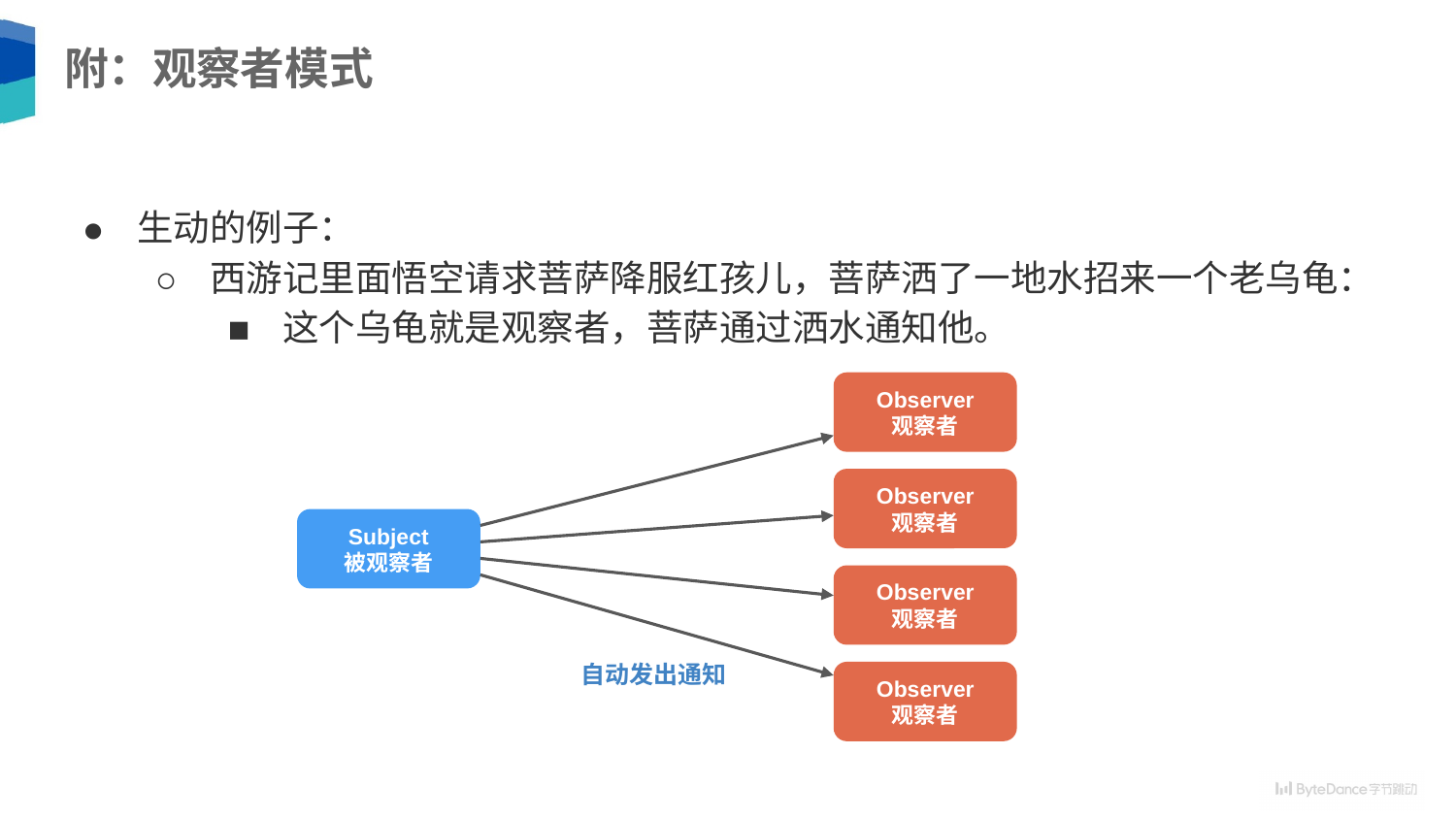

# 附：观察者模式
生动的例子：
西游记里面悟空请求菩萨降服红孩儿，菩萨洒了一地水招来一个老乌龟：
这个乌龟就是观察者，菩萨通过洒水通知他。
Observer
观察者

Observer
观察者

Subject
被观察者

Observer
观察者

自动发出通知
Observer
观察者